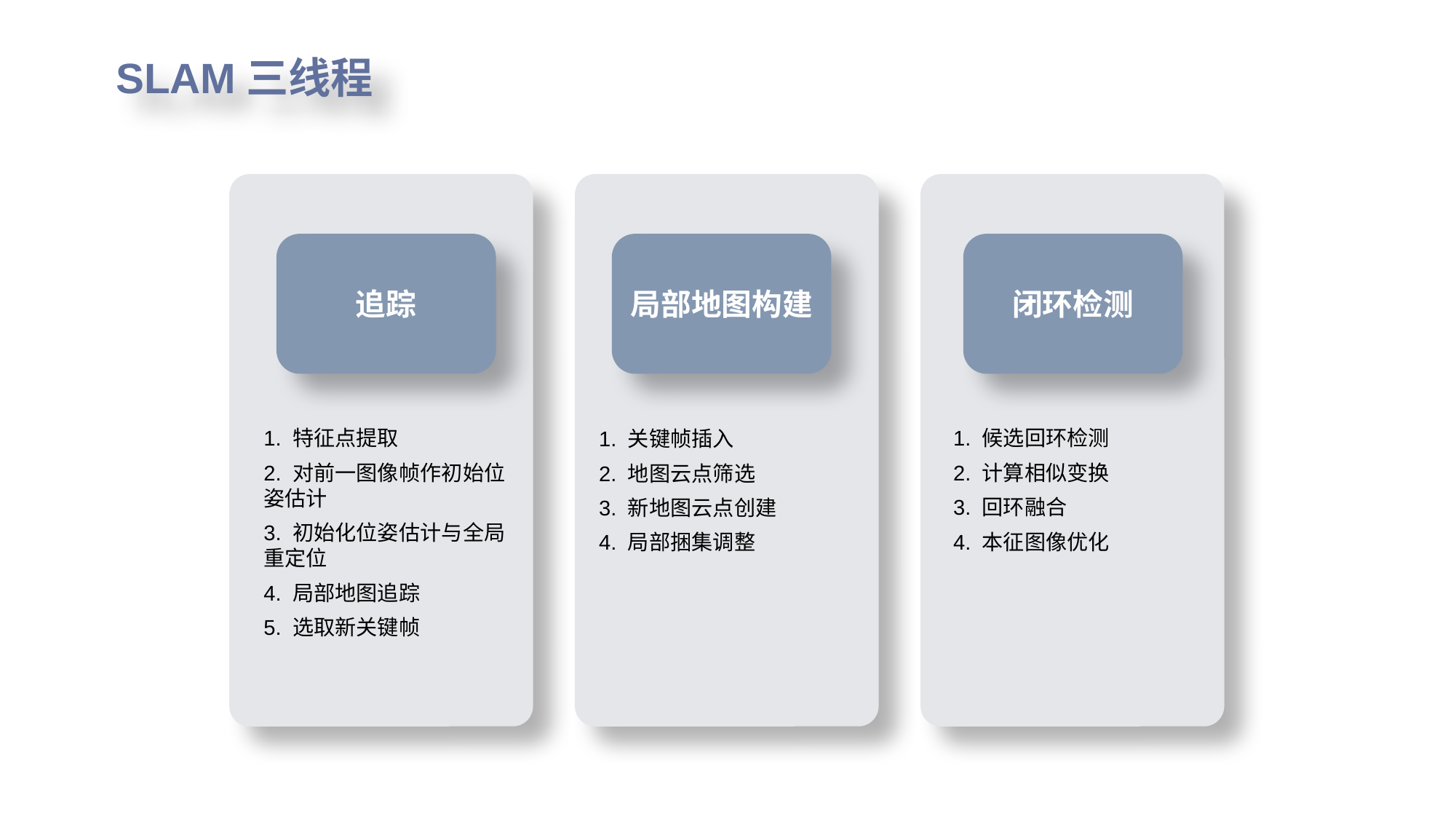

SLAM三线程

追踪
局部地图构建
闭环检测
1. 特征点提取
2. 对前一图像帧作初始位姿估计
3. 初始化位姿估计与全局重定位
4. 局部地图追踪
5. 选取新关键帧
1. 候选回环检测
2. 计算相似变换
3. 回环融合
4. 本征图像优化
1. 关键帧插入
2. 地图云点筛选
3. 新地图云点创建
4. 局部捆集调整
.